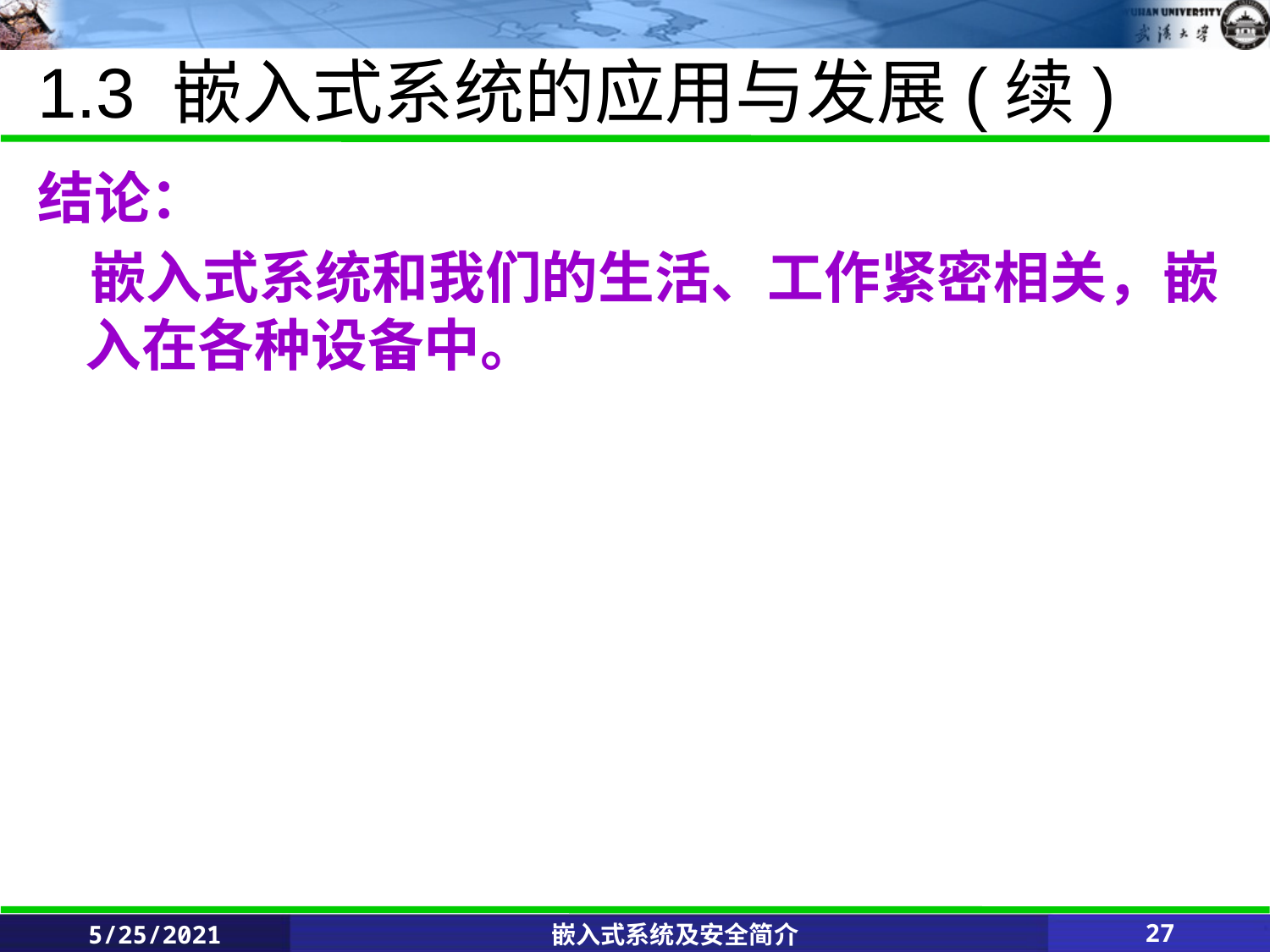

# 1.3 嵌入式系统的应用与发展(续)
结论：
   嵌入式系统和我们的生活、工作紧密相关，嵌入在各种设备中。
5/25/2021
嵌入式系统及安全简介
27